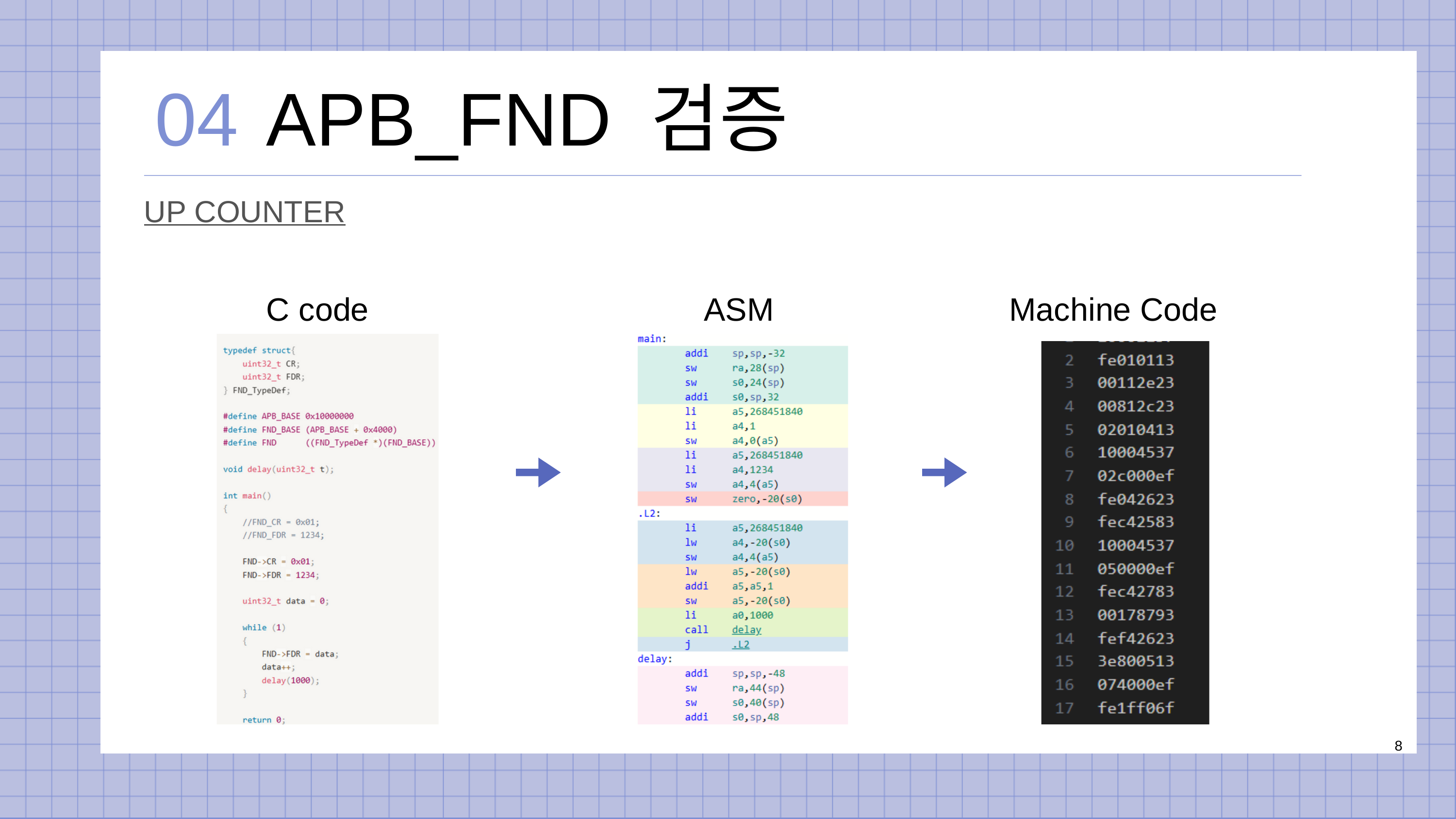

04
APB_FND 검증

UP COUNTER
C code
ASM
Machine Code

8